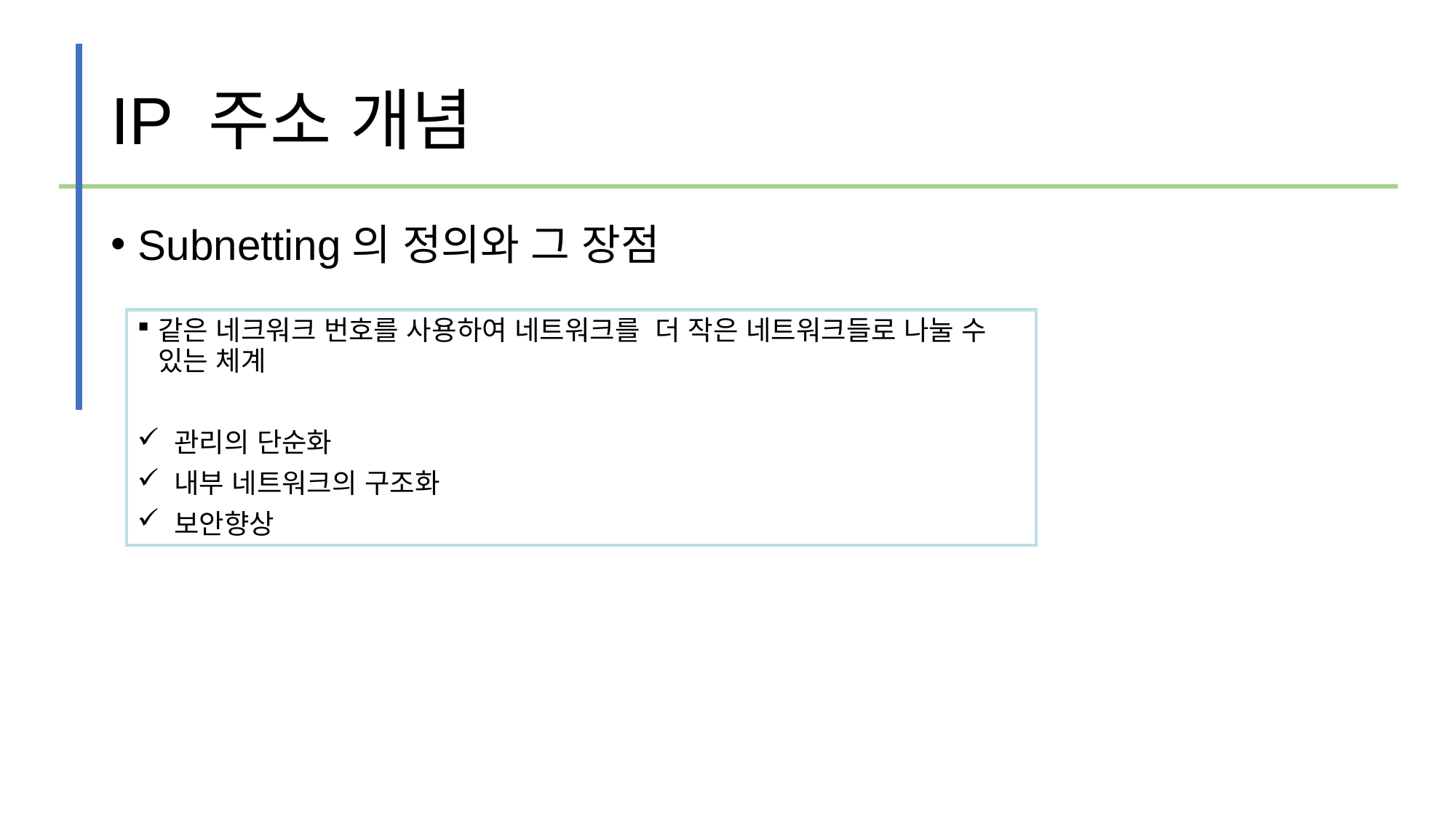

# IP 주소 개념
Subnetting의 정의와 그 장점
같은 네크워크 번호를 사용하여 네트워크를  더 작은 네트워크들로 나눌 수 있는 체계

 관리의 단순화
 내부 네트워크의 구조화
 보안향상